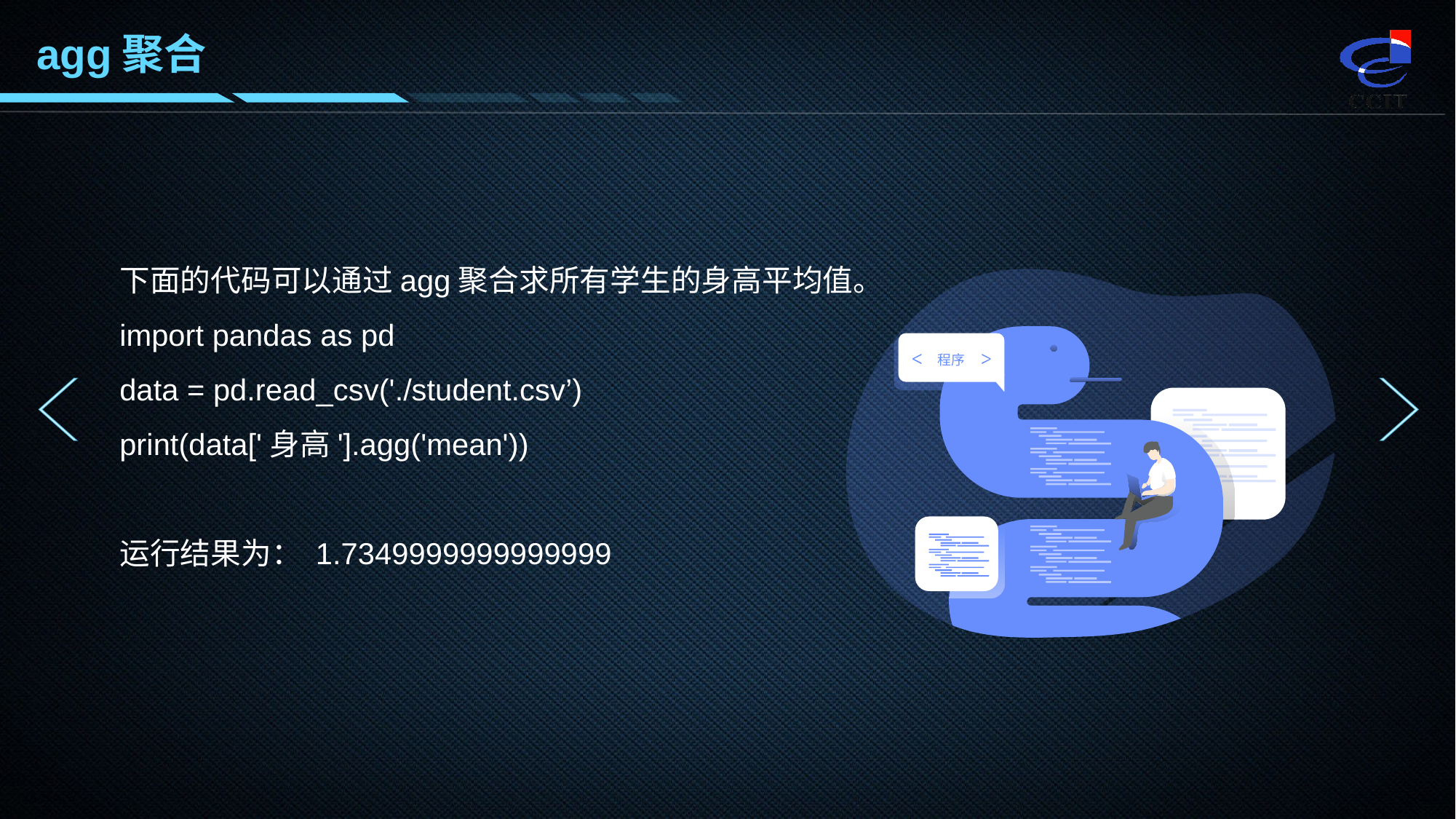

agg聚合
下面的代码可以通过agg聚合求所有学生的身高平均值。
import pandas as pd
data = pd.read_csv('./student.csv’)
print(data['身高'].agg('mean'))

运行结果为： 1.7349999999999999

程序